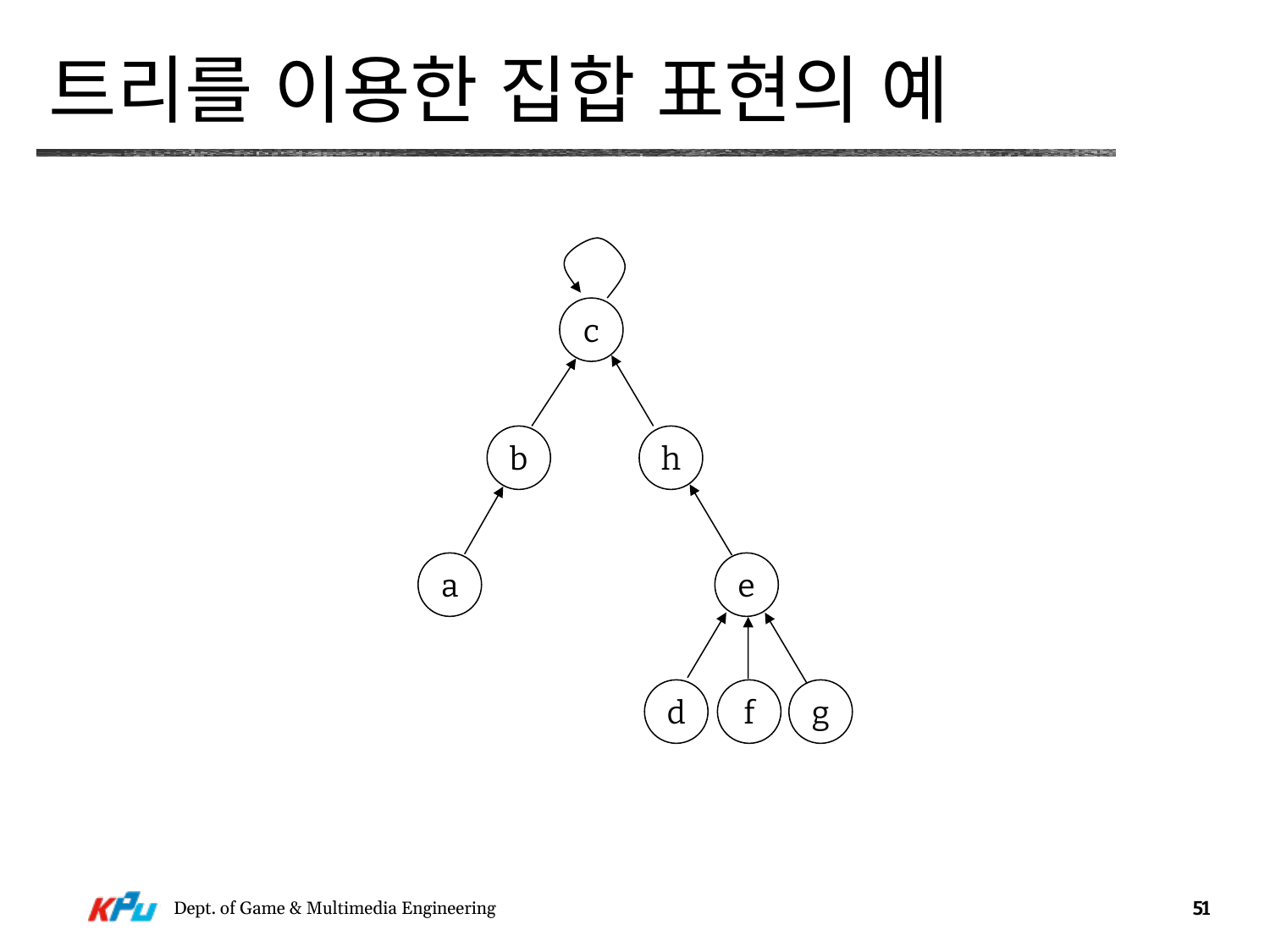

# 트리를 이용한 집합 표현의 예

c

b
h

a
e

d
f
g
Dept. of Game & Multimedia Engineering
51